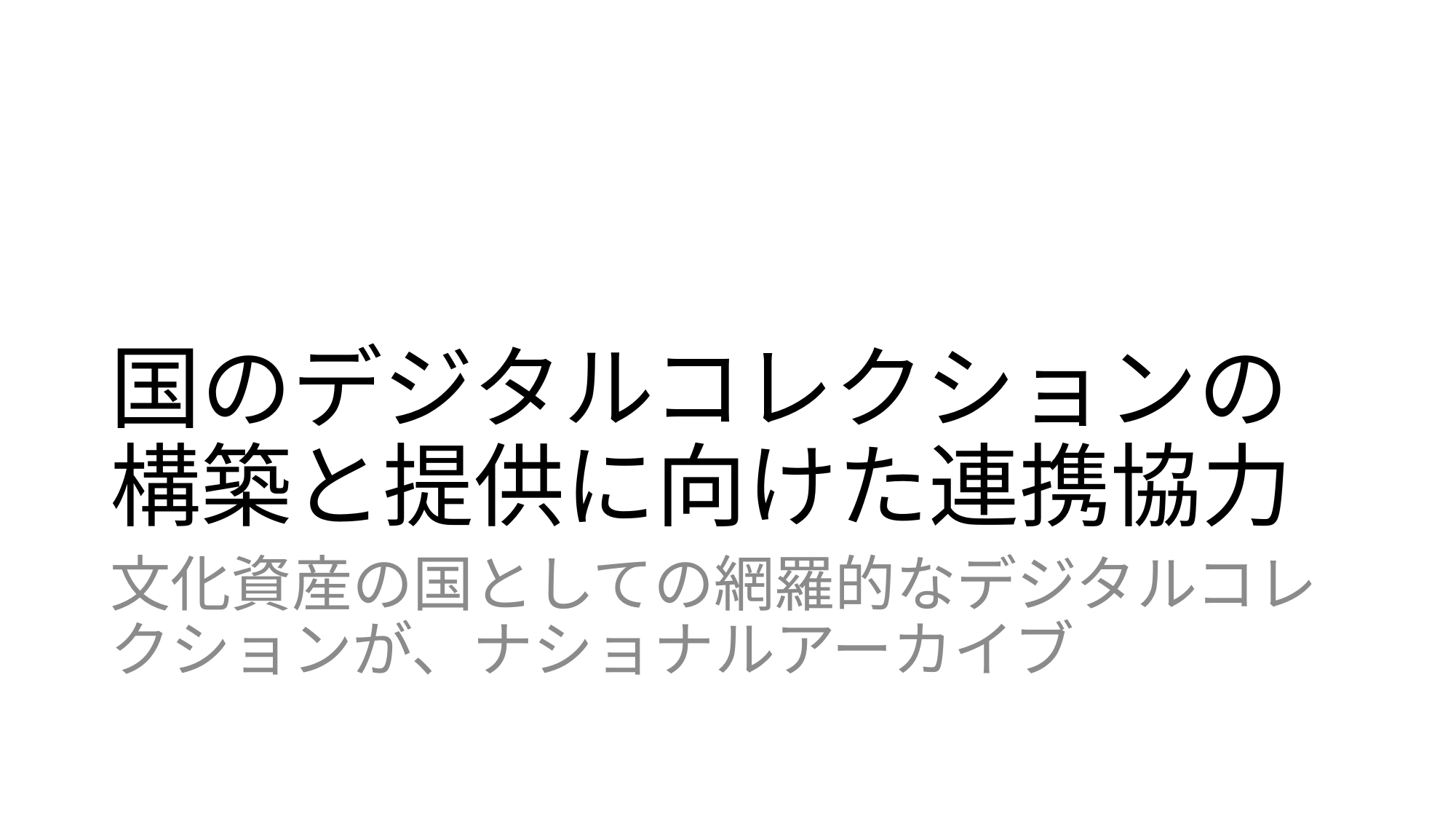

# 国のデジタルコレクションの構築と提供に向けた連携協力
文化資産の国としての網羅的なデジタルコレクションが、ナショナルアーカイブ